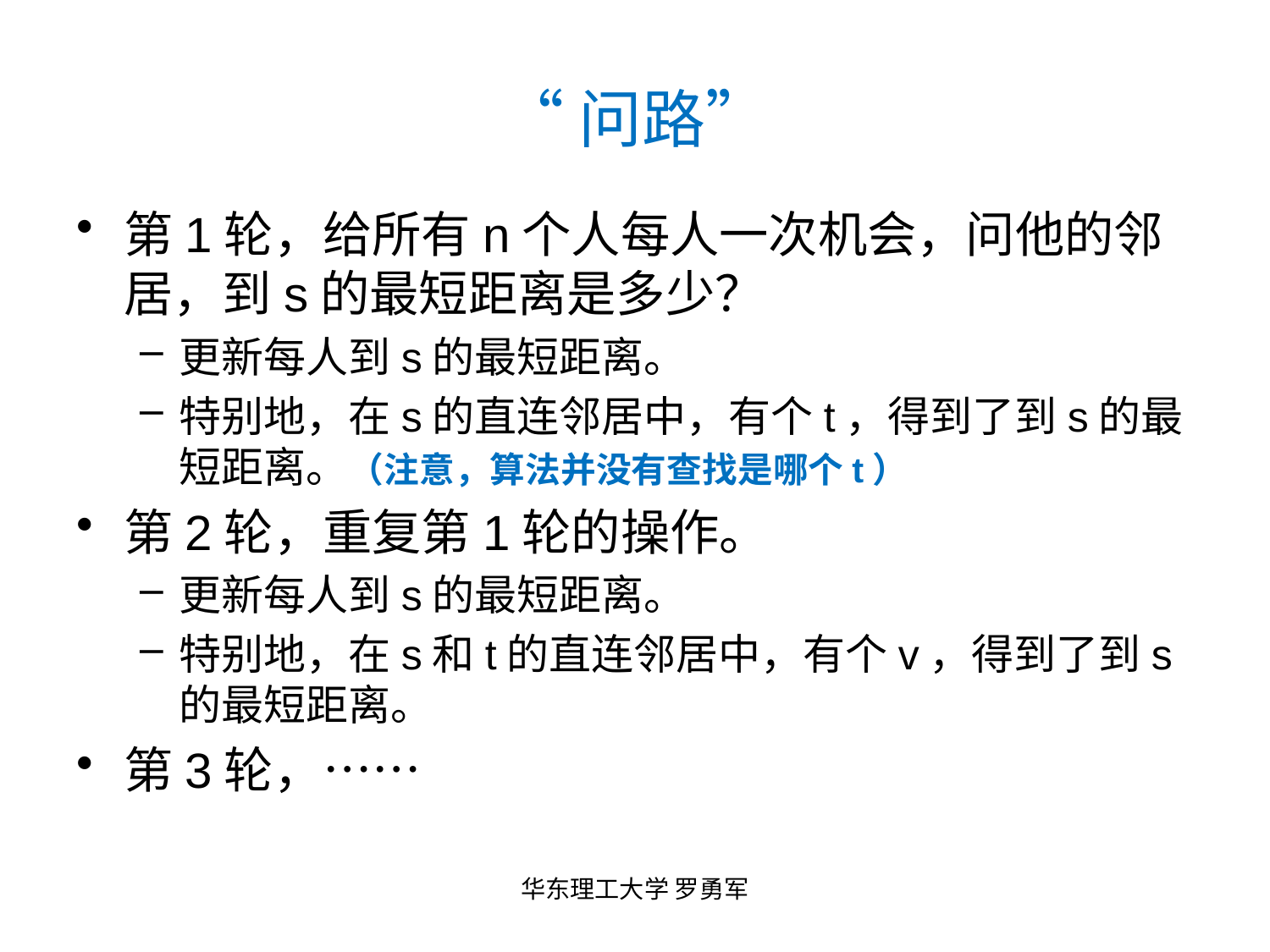

# “问路”
第1轮，给所有n个人每人一次机会，问他的邻居，到s的最短距离是多少？
更新每人到s的最短距离。
特别地，在s的直连邻居中，有个t，得到了到s的最短距离。（注意，算法并没有查找是哪个t）
第2轮，重复第1轮的操作。
更新每人到s的最短距离。
特别地，在s和t的直连邻居中，有个v，得到了到s的最短距离。
第3轮，……

华东理工大学 罗勇军